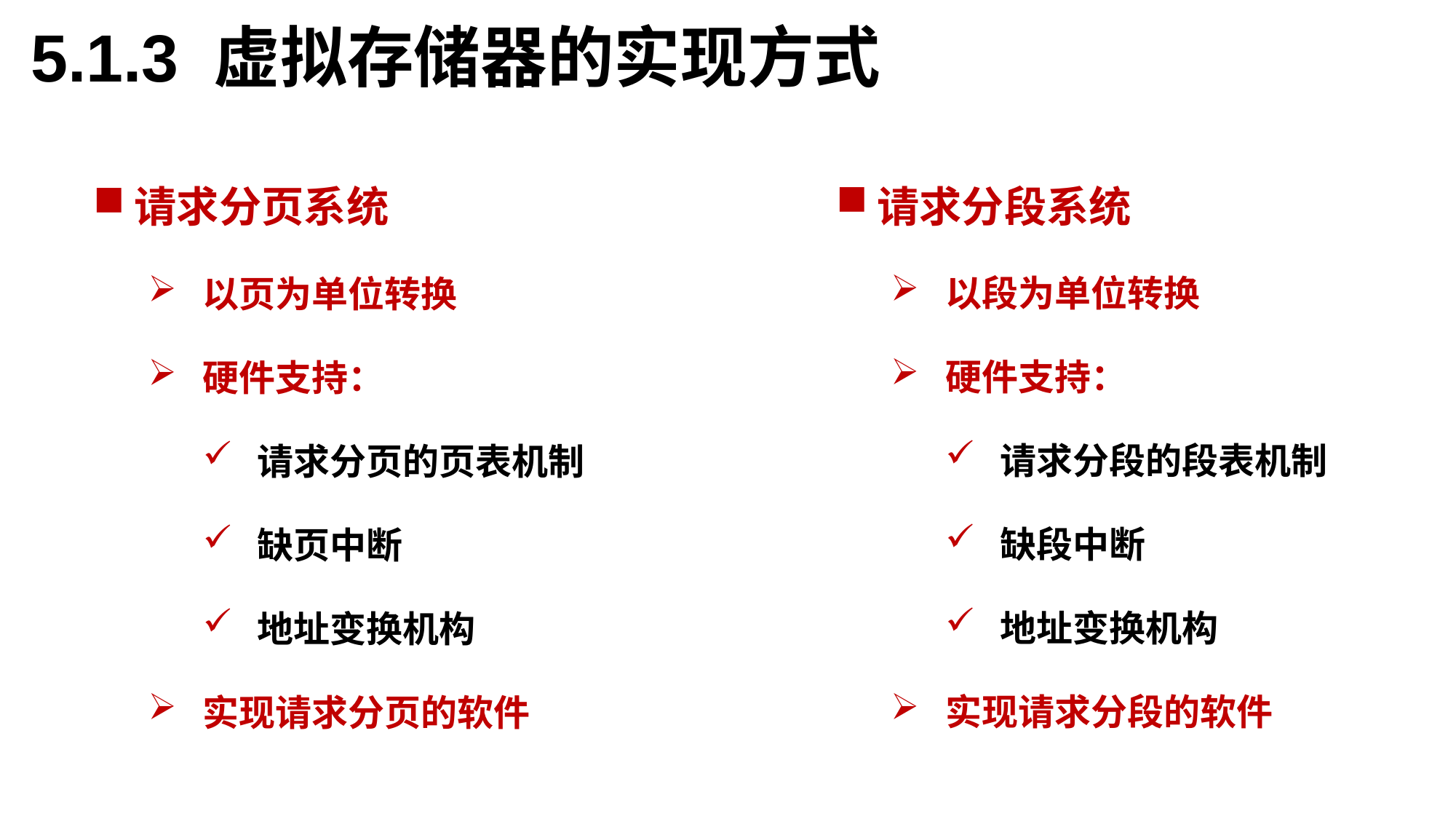

5.1.3 虚拟存储器的实现方式
请求分段系统
以段为单位转换
硬件支持：
请求分段的段表机制
缺段中断
地址变换机构
实现请求分段的软件
请求分页系统
以页为单位转换
硬件支持：
请求分页的页表机制
缺页中断
地址变换机构
实现请求分页的软件